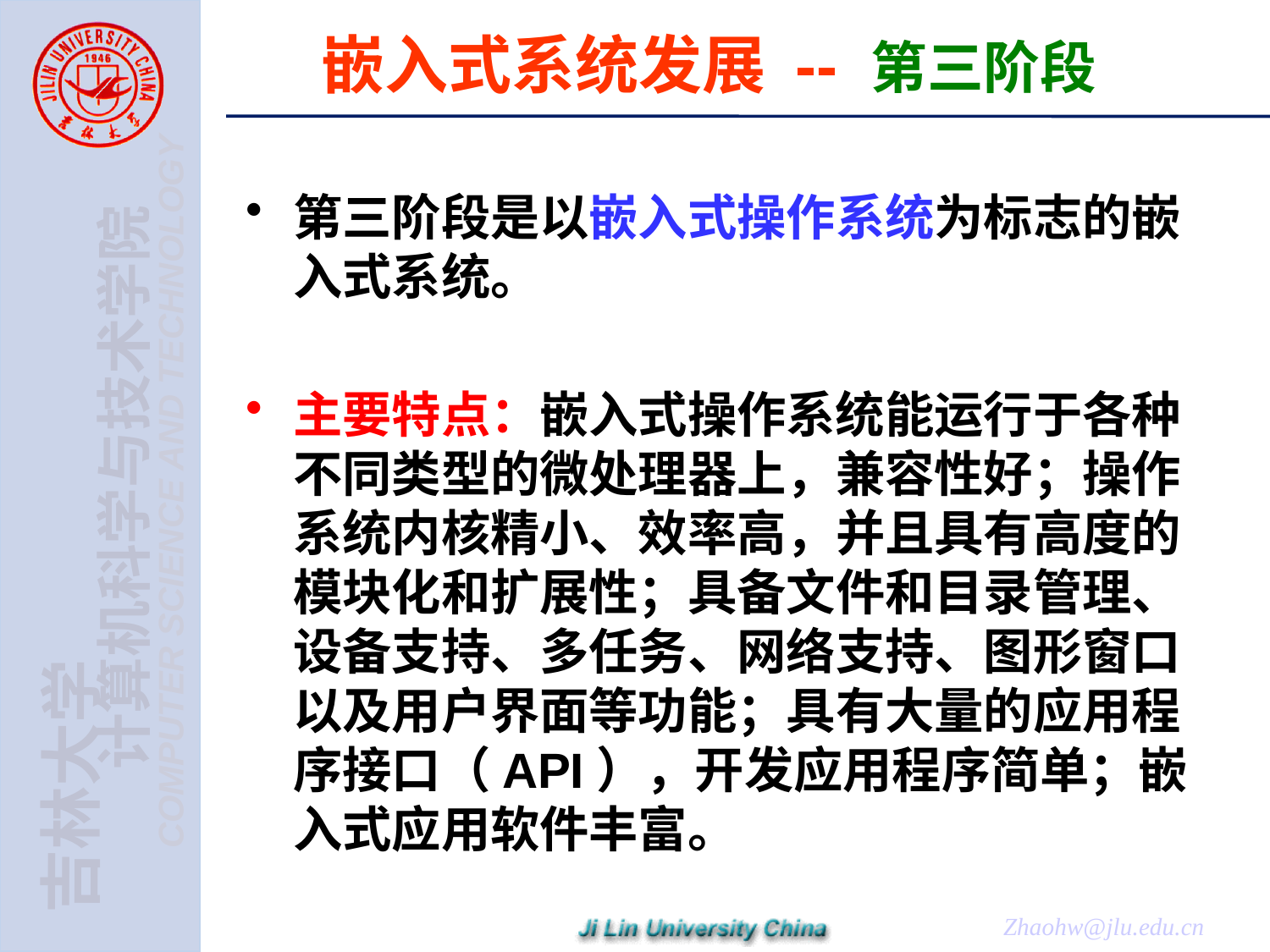

# 嵌入式系统发展 -- 第三阶段
第三阶段是以嵌入式操作系统为标志的嵌入式系统。

主要特点：嵌入式操作系统能运行于各种不同类型的微处理器上，兼容性好；操作系统内核精小、效率高，并且具有高度的模块化和扩展性；具备文件和目录管理、设备支持、多任务、网络支持、图形窗口以及用户界面等功能；具有大量的应用程序接口（API），开发应用程序简单；嵌入式应用软件丰富。